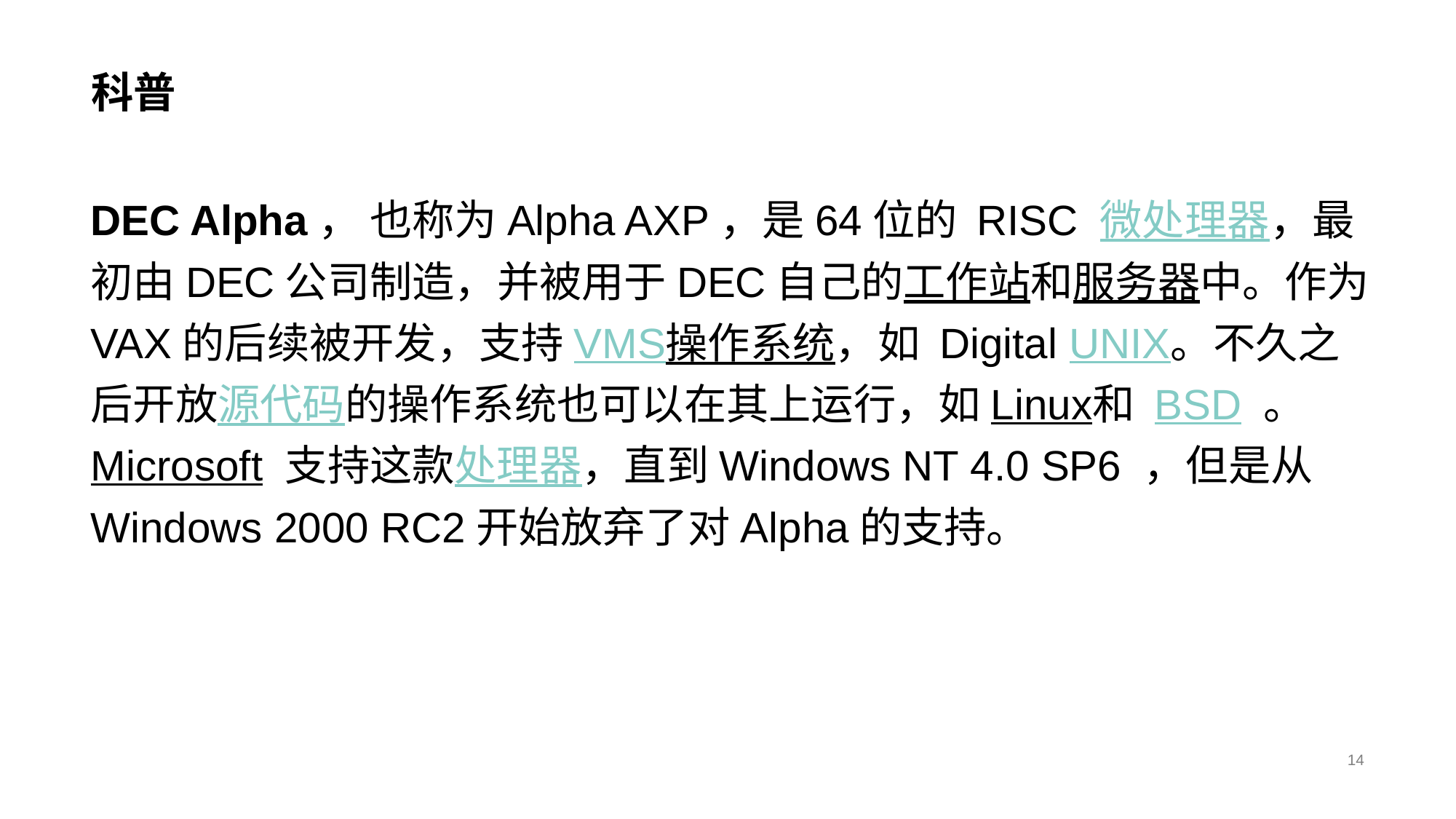

# 科普
DEC Alpha， 也称为Alpha AXP，是64位的 RISC 微处理器，最初由DEC公司制造，并被用于DEC自己的工作站和服务器中。作为VAX的后续被开发，支持VMS操作系统，如 Digital UNIX。不久之后开放源代码的操作系统也可以在其上运行，如Linux和 BSD 。Microsoft 支持这款处理器，直到Windows NT 4.0 SP6 ，但是从Windows 2000 RC2开始放弃了对Alpha的支持。
14